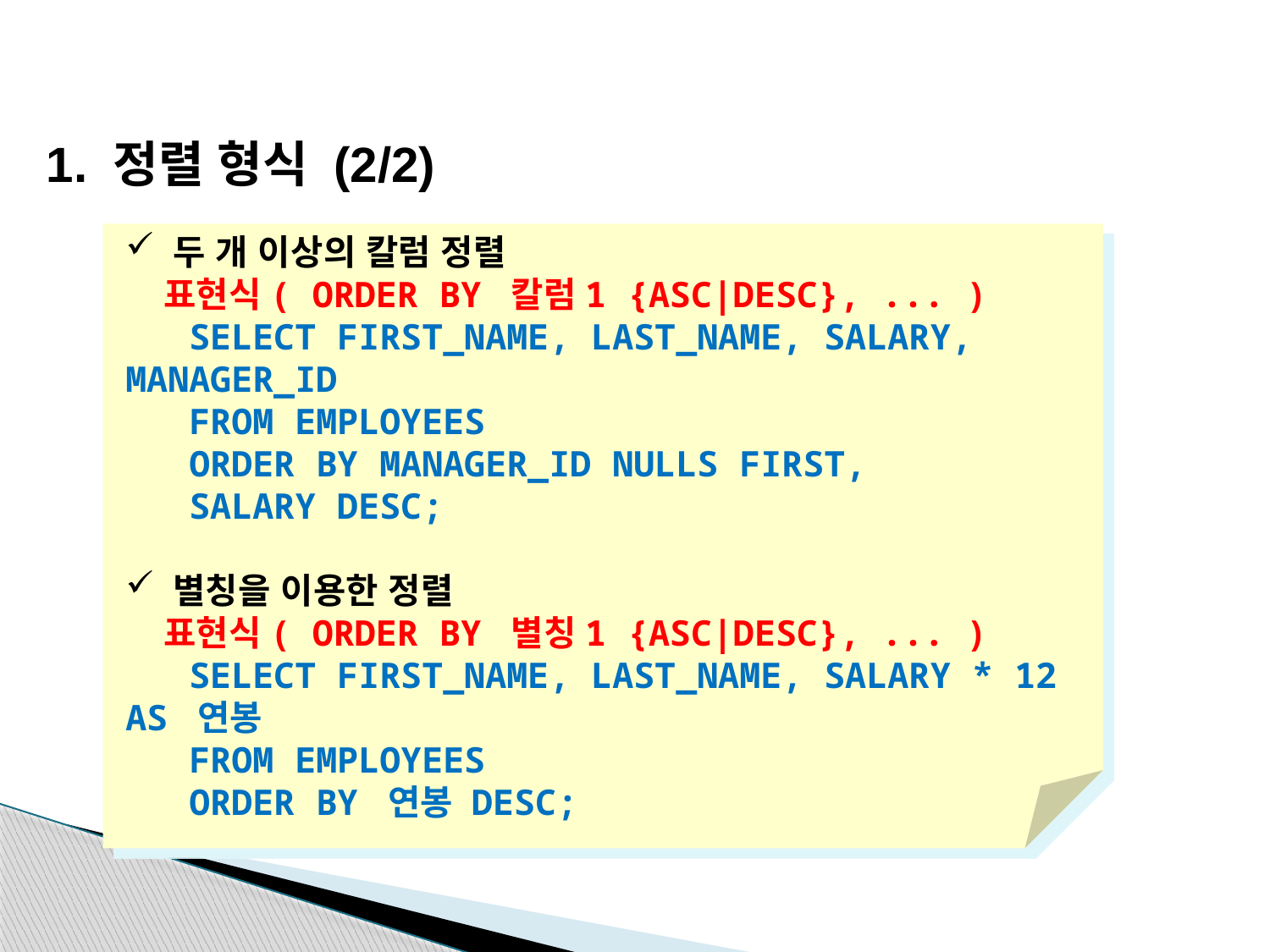

1. 정렬 형식 (2/2)
두 개 이상의 칼럼 정렬
   표현식( ORDER BY 칼럼1 {ASC|DESC}, ... )
   SELECT FIRST_NAME, LAST_NAME, SALARY, MANAGER_ID
   FROM EMPLOYEES
   ORDER BY MANAGER_ID NULLS FIRST,
   SALARY DESC;

별칭을 이용한 정렬
   표현식( ORDER BY 별칭1 {ASC|DESC}, ... )
   SELECT FIRST_NAME, LAST_NAME, SALARY * 12 AS 연봉
   FROM EMPLOYEES
   ORDER BY 연봉 DESC;